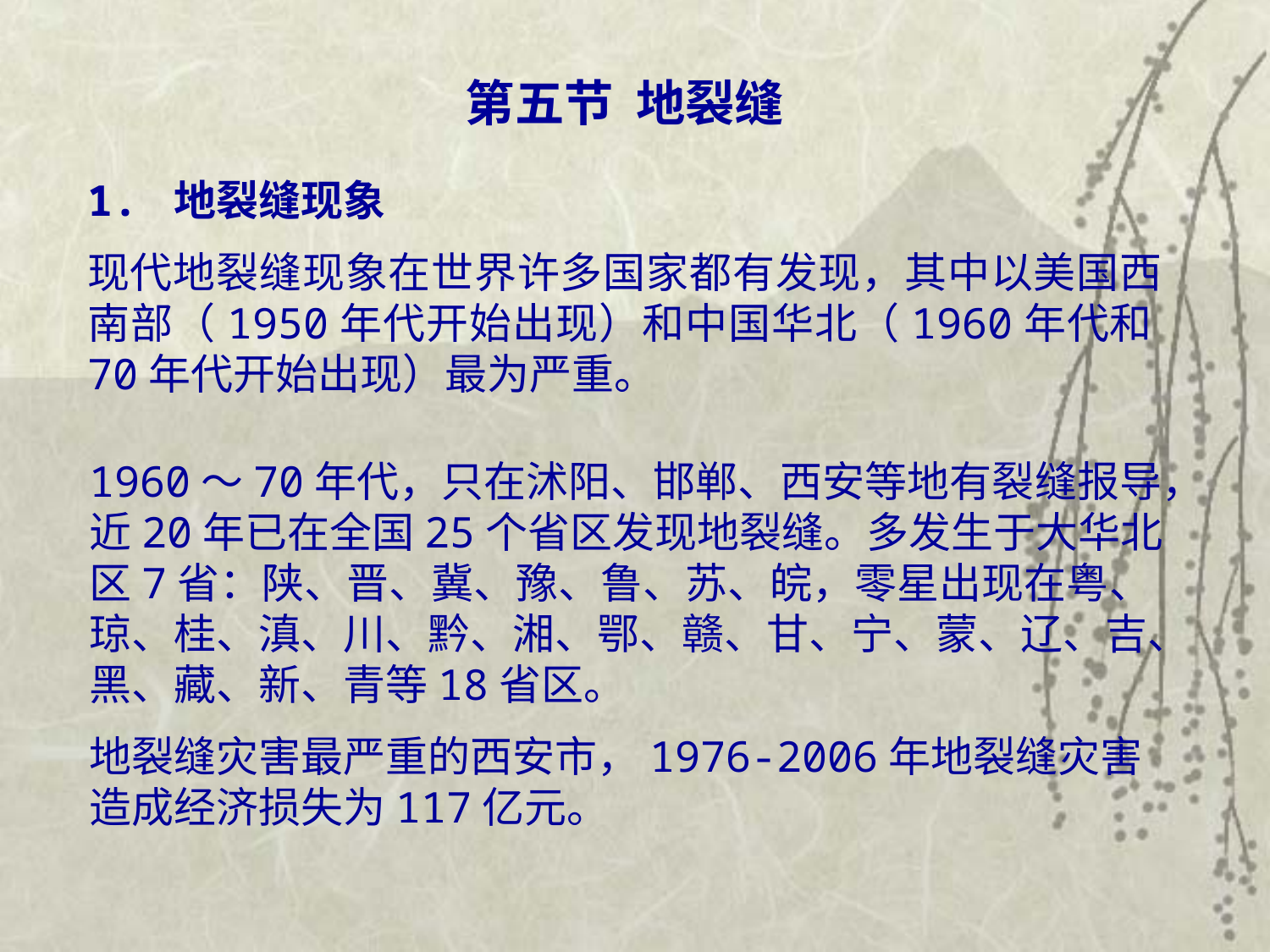

第五节  地裂缝
1. 地裂缝现象
现代地裂缝现象在世界许多国家都有发现，其中以美国西南部（1950年代开始出现）和中国华北（1960年代和70年代开始出现）最为严重。
1960～70年代，只在沭阳、邯郸、西安等地有裂缝报导，近20年已在全国25个省区发现地裂缝。多发生于大华北区7省：陕、晋、冀、豫、鲁、苏、皖，零星出现在粤、琼、桂、滇、川、黔、湘、鄂、赣、甘、宁、蒙、辽、吉、黑、藏、新、青等18省区。
地裂缝灾害最严重的西安市，1976-2006年地裂缝灾害造成经济损失为117亿元。